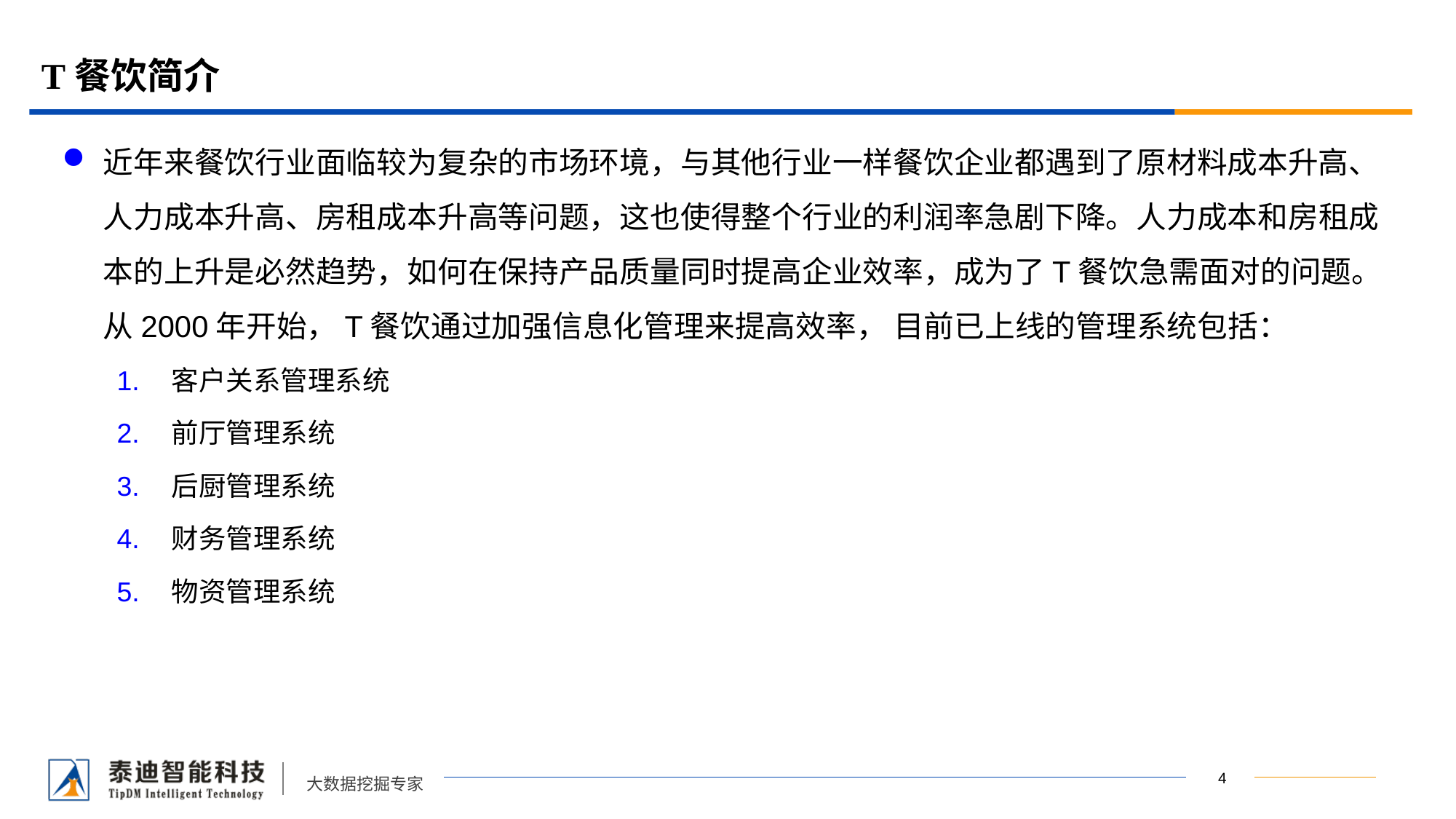

# T餐饮简介
近年来餐饮行业面临较为复杂的市场环境，与其他行业一样餐饮企业都遇到了原材料成本升高、人力成本升高、房租成本升高等问题，这也使得整个行业的利润率急剧下降。人力成本和房租成本的上升是必然趋势，如何在保持产品质量同时提高企业效率，成为了T餐饮急需面对的问题。从2000年开始，T餐饮通过加强信息化管理来提高效率， 目前已上线的管理系统包括：
客户关系管理系统
前厅管理系统
后厨管理系统
财务管理系统
物资管理系统